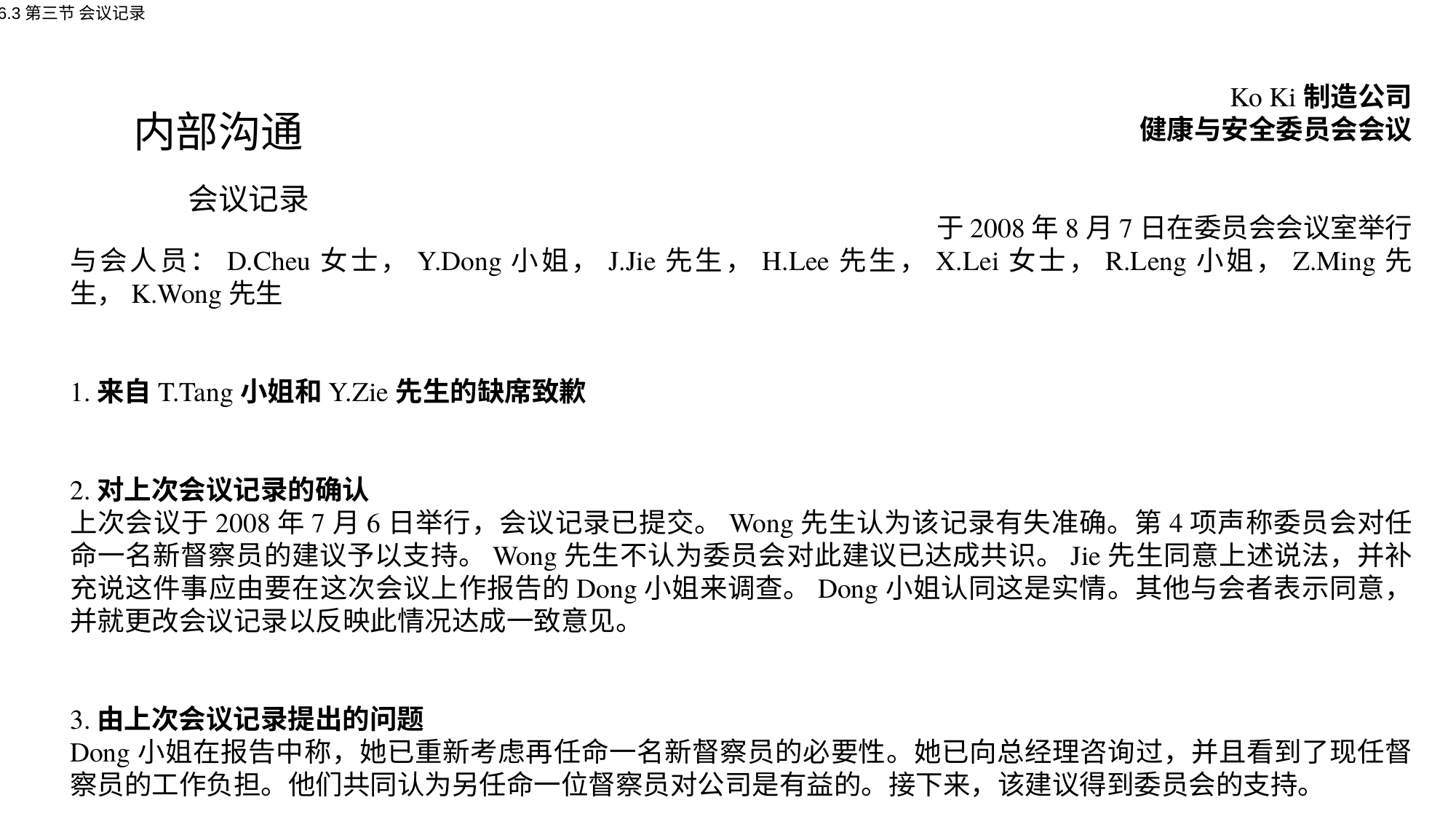

6.3第三节 会议记录
Ko Ki制造公司
健康与安全委员会会议

于2008年8月7日在委员会会议室举行
与会人员：D.Cheu女士，Y.Dong小姐，J.Jie先生，H.Lee先生，X.Lei女士，R.Leng小姐，Z.Ming先生，K.Wong先生

1.来自T.Tang小姐和Y.Zie先生的缺席致歉

2.对上次会议记录的确认
上次会议于2008年7月6日举行，会议记录已提交。Wong先生认为该记录有失准确。第4项声称委员会对任命一名新督察员的建议予以支持。Wong先生不认为委员会对此建议已达成共识。Jie先生同意上述说法，并补充说这件事应由要在这次会议上作报告的Dong小姐来调查。Dong小姐认同这是实情。其他与会者表示同意，并就更改会议记录以反映此情况达成一致意见。

3.由上次会议记录提出的问题
Dong小姐在报告中称，她已重新考虑再任命一名新督察员的必要性。她已向总经理咨询过，并且看到了现任督察员的工作负担。他们共同认为另任命一位督察员对公司是有益的。接下来，该建议得到委员会的支持。
内部沟通
会议记录